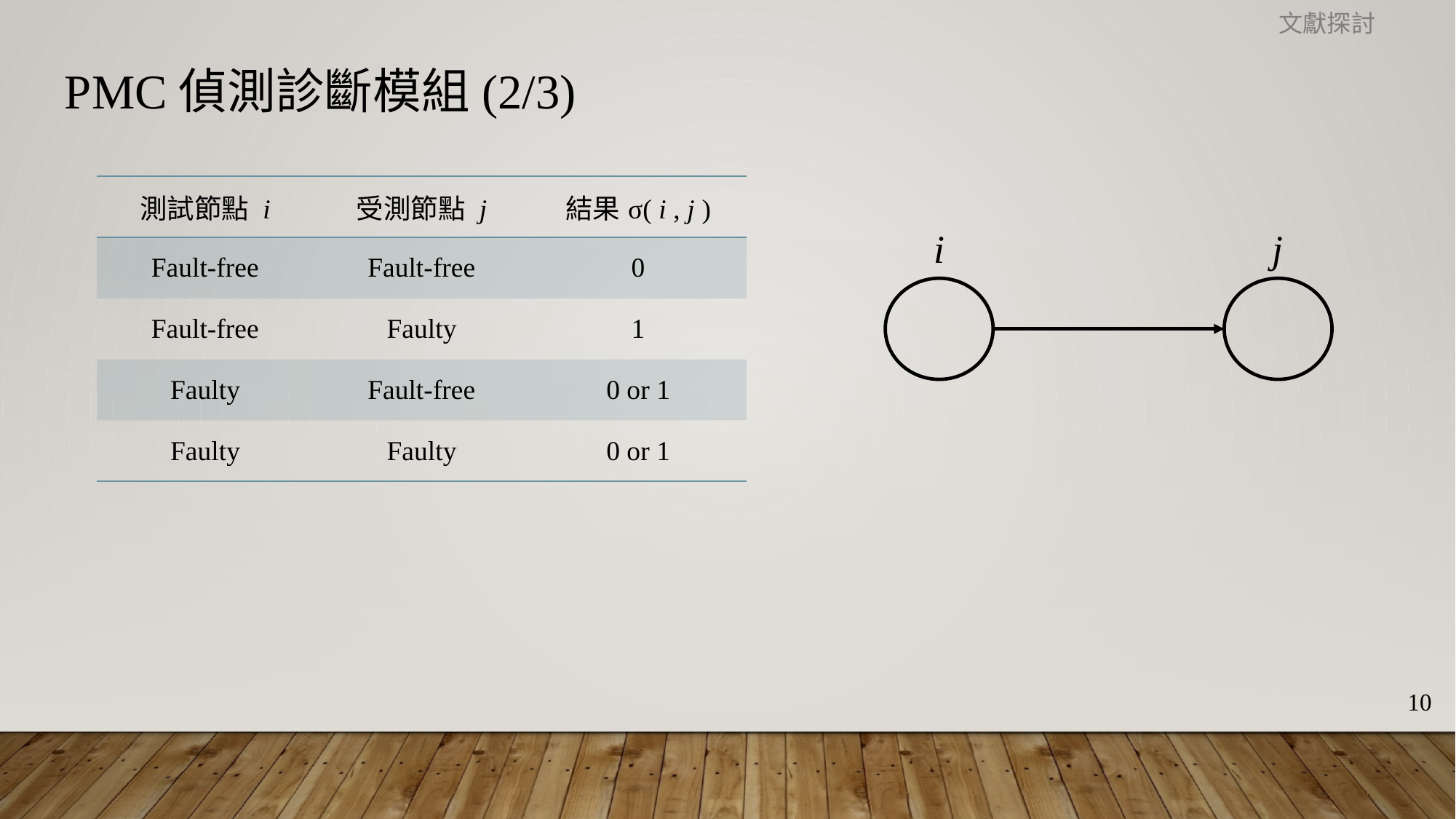

文獻探討
PMC偵測診斷模組(2/3)
| 測試節點 i | 受測節點 j | 結果σ( i , j ) |
| --- | --- | --- |
| Fault-free | Fault-free | 0 |
| Fault-free | Faulty | 1 |
| Faulty | Fault-free | 0 or 1 |
| Faulty | Faulty | 0 or 1 |
j
i

10